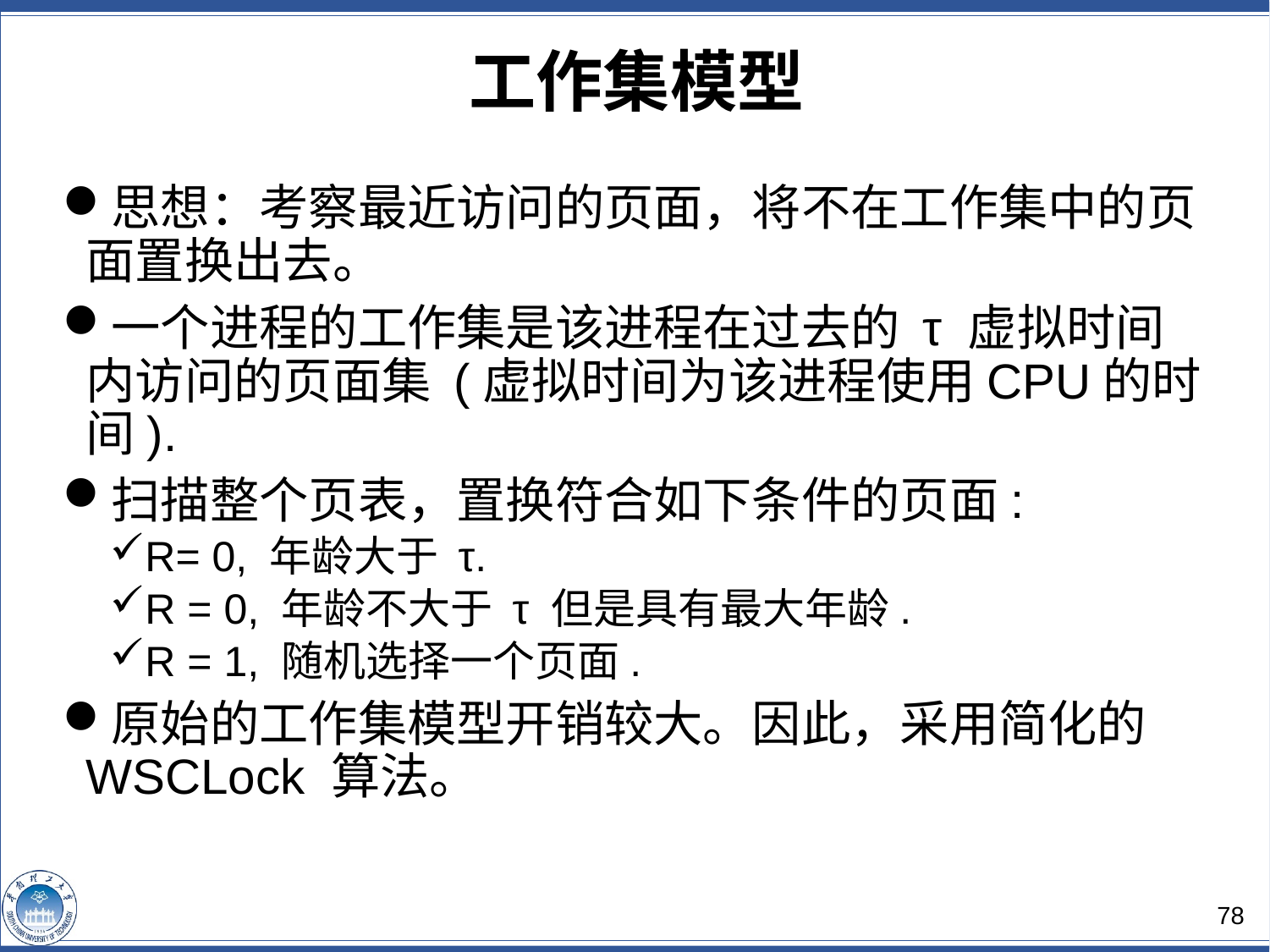

工作集模型
思想：考察最近访问的页面，将不在工作集中的页面置换出去。
一个进程的工作集是该进程在过去的 τ 虚拟时间内访问的页面集 (虚拟时间为该进程使用CPU的时间).
扫描整个页表，置换符合如下条件的页面:
R= 0, 年龄大于 τ.
R = 0, 年龄不大于 τ 但是具有最大年龄.
R = 1, 随机选择一个页面.
原始的工作集模型开销较大。因此，采用简化的WSCLock 算法。
78